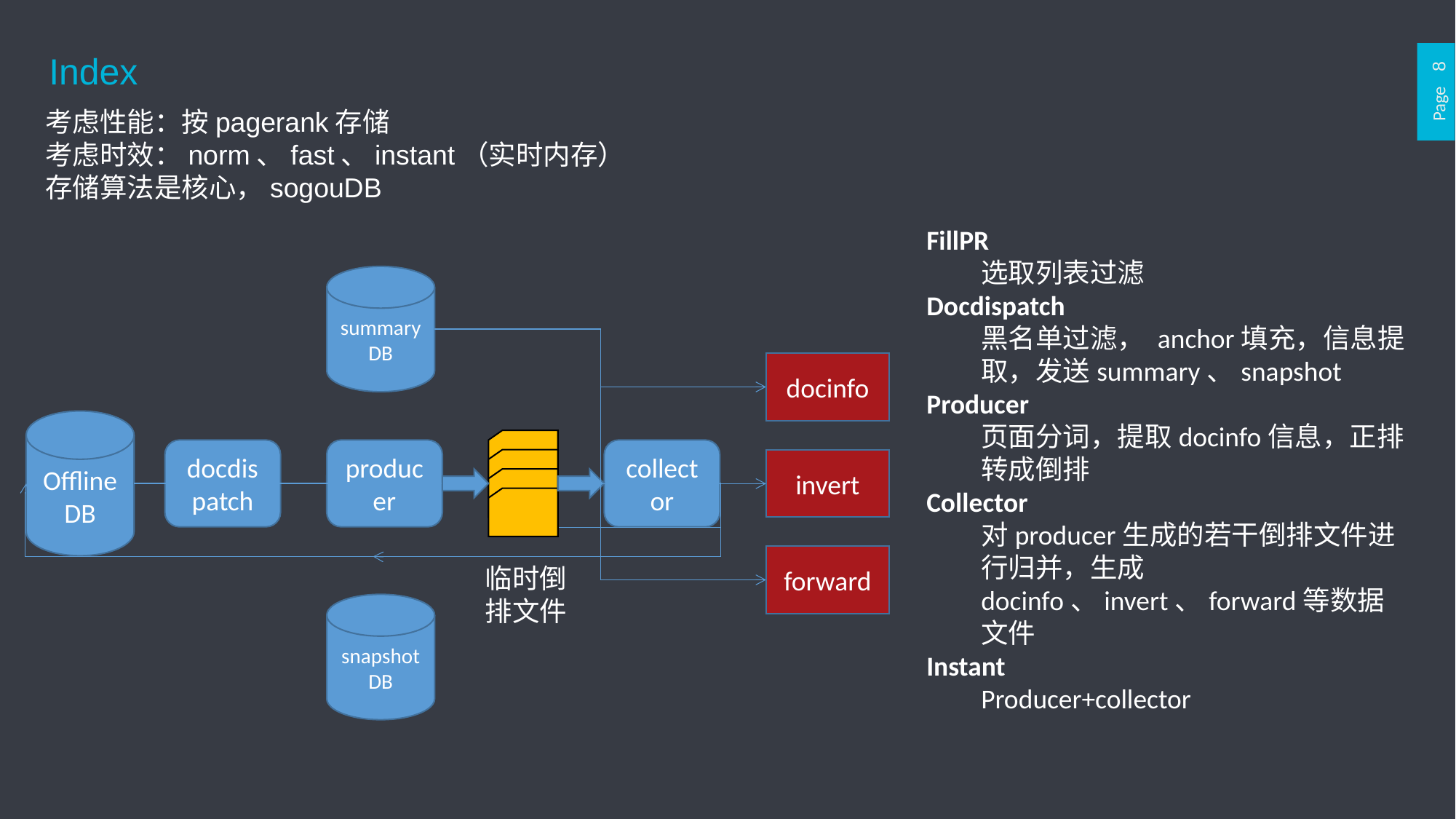

Index

Page   8
考虑性能：按pagerank存储
考虑时效：norm、fast、instant（实时内存）
存储算法是核心，sogouDB
FillPR
选取列表过滤
Docdispatch
黑名单过滤， anchor填充，信息提取，发送summary、snapshot
Producer
页面分词，提取docinfo信息，正排转成倒排
Collector
对producer生成的若干倒排文件进行归并，生成docinfo、invert、forward等数据文件
Instant
Producer+collector
summary
DB
docinfo
Offline
DB

docdispatch
producer
collector

invert

forward
临时倒
排文件
snapshot
DB